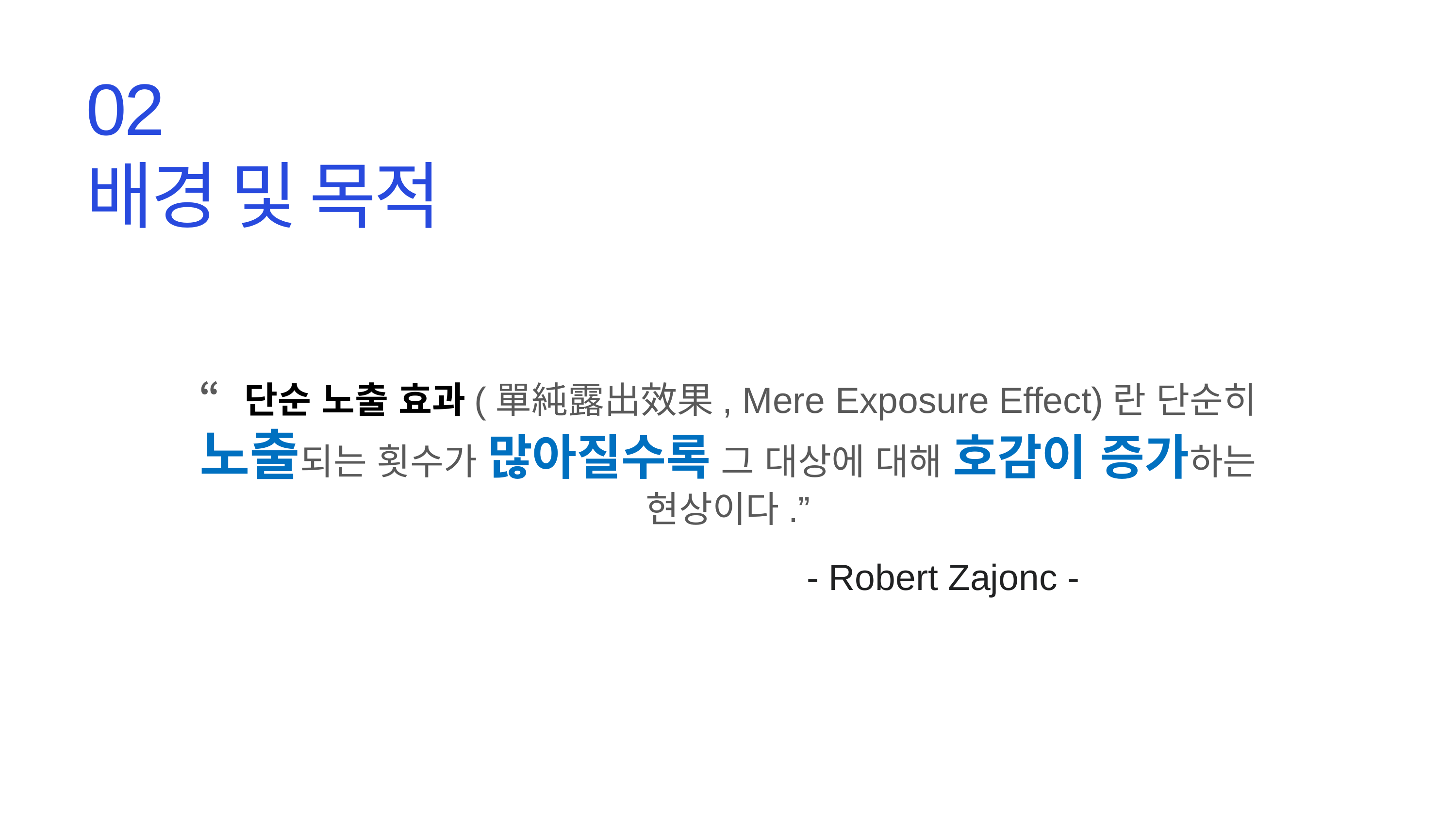

02
배경 및 목적
“단순 노출 효과(單純露出效果, Mere Exposure Effect)란 단순히 노출되는 횟수가 많아질수록 그 대상에 대해 호감이 증가하는 현상이다.”

								        - Robert Zajonc -